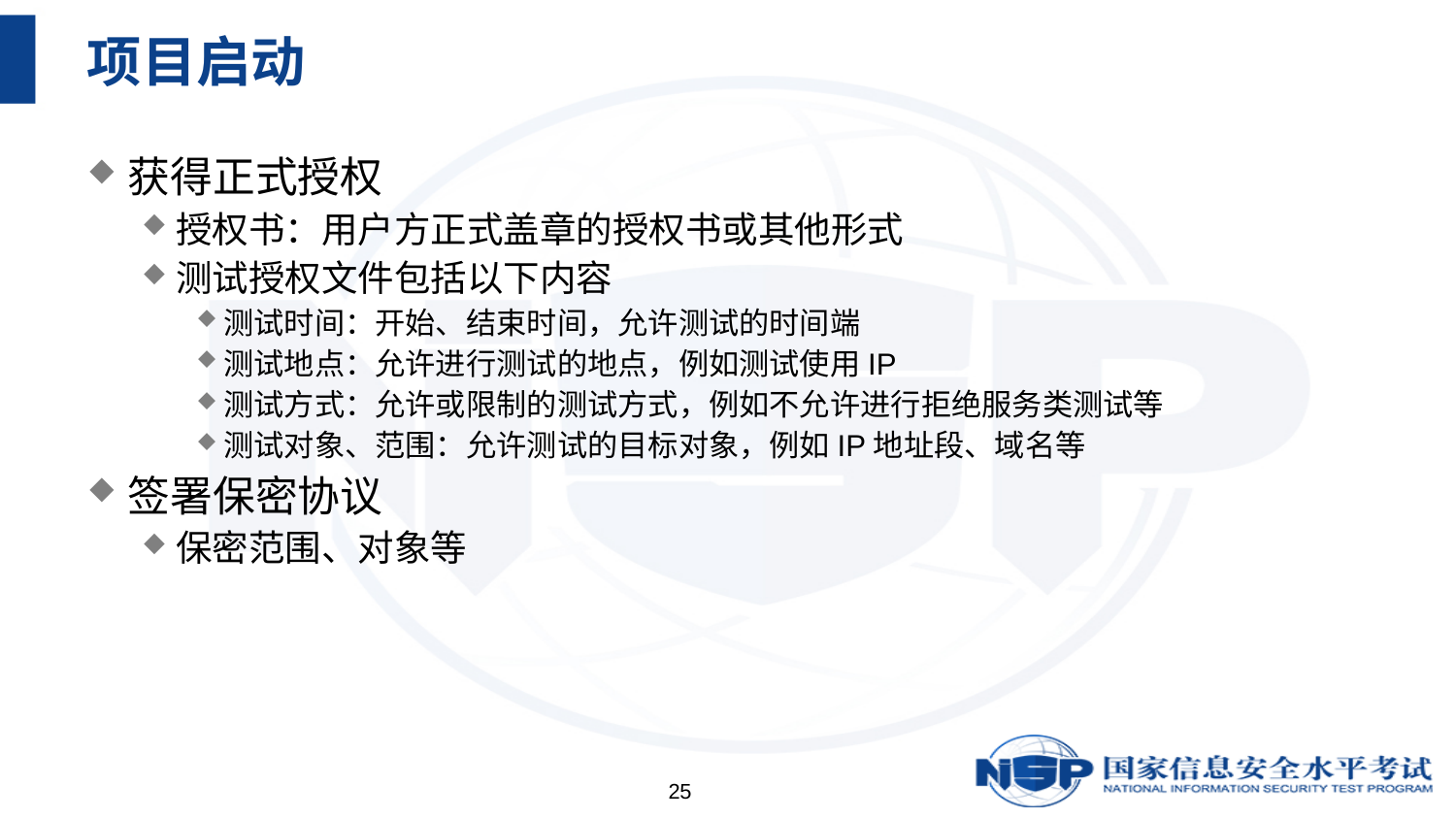

# 项目启动
获得正式授权
授权书：用户方正式盖章的授权书或其他形式
测试授权文件包括以下内容
测试时间：开始、结束时间，允许测试的时间端
测试地点：允许进行测试的地点，例如测试使用IP
测试方式：允许或限制的测试方式，例如不允许进行拒绝服务类测试等
测试对象、范围：允许测试的目标对象，例如IP地址段、域名等
签署保密协议
保密范围、对象等